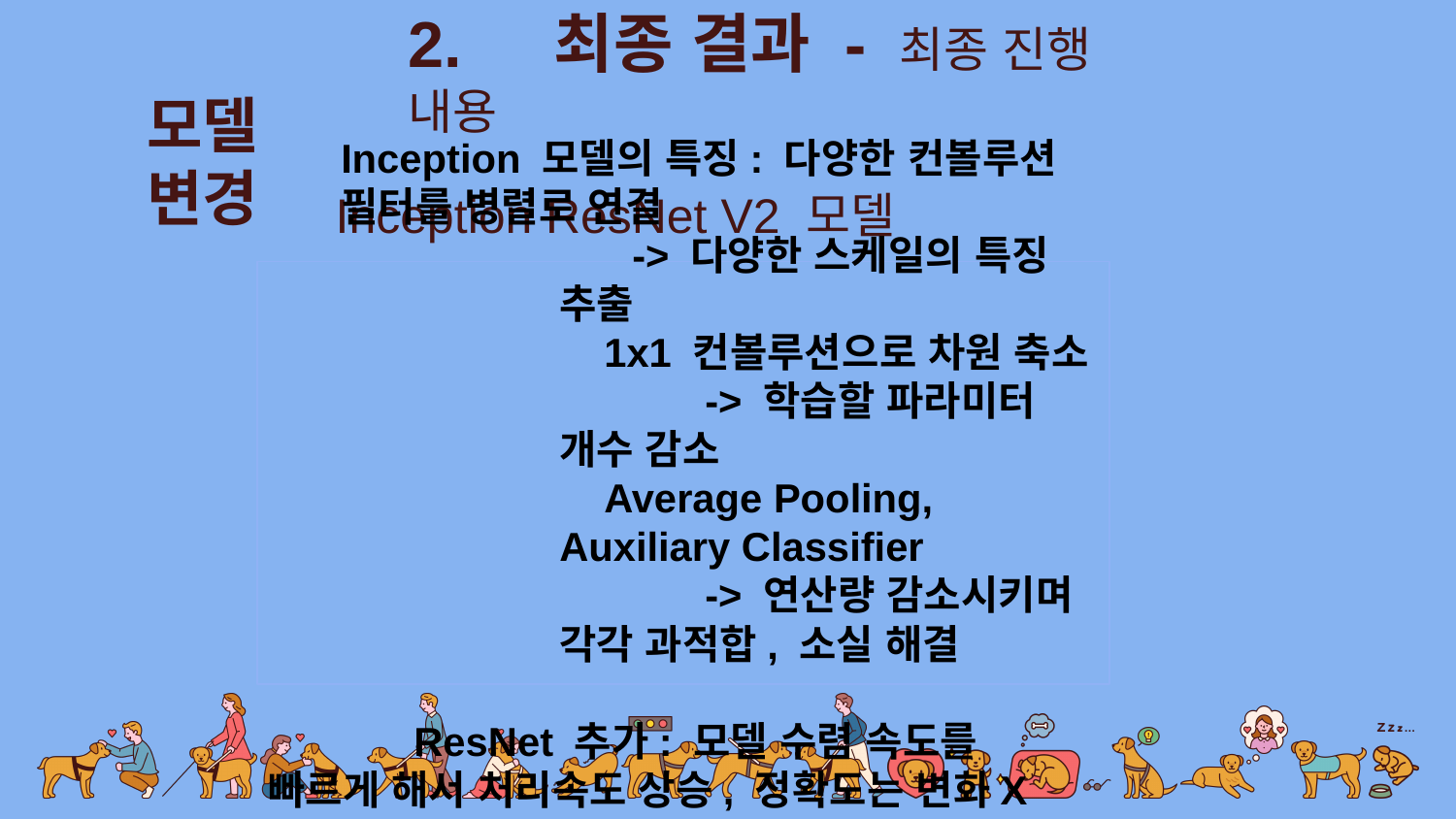

2.	최종 결과 - 최종 진행 내용
모델 변경
Inception ResNet V2 모델
Inception 모델의 특징: 다양한 컨볼루션 필터를 병렬로 연결
-> 다양한 스케일의 특징 추출
    1x1 컨볼루션으로 차원 축소
	-> 학습할 파라미터 개수 감소
    Average Pooling, Auxiliary Classifier
	-> 연산량 감소시키며 각각 과적합, 소실 해결

	ResNet 추가: 모델 수렴 속도를 빠르게 해서 처리속도 상승, 정확도는 변화X